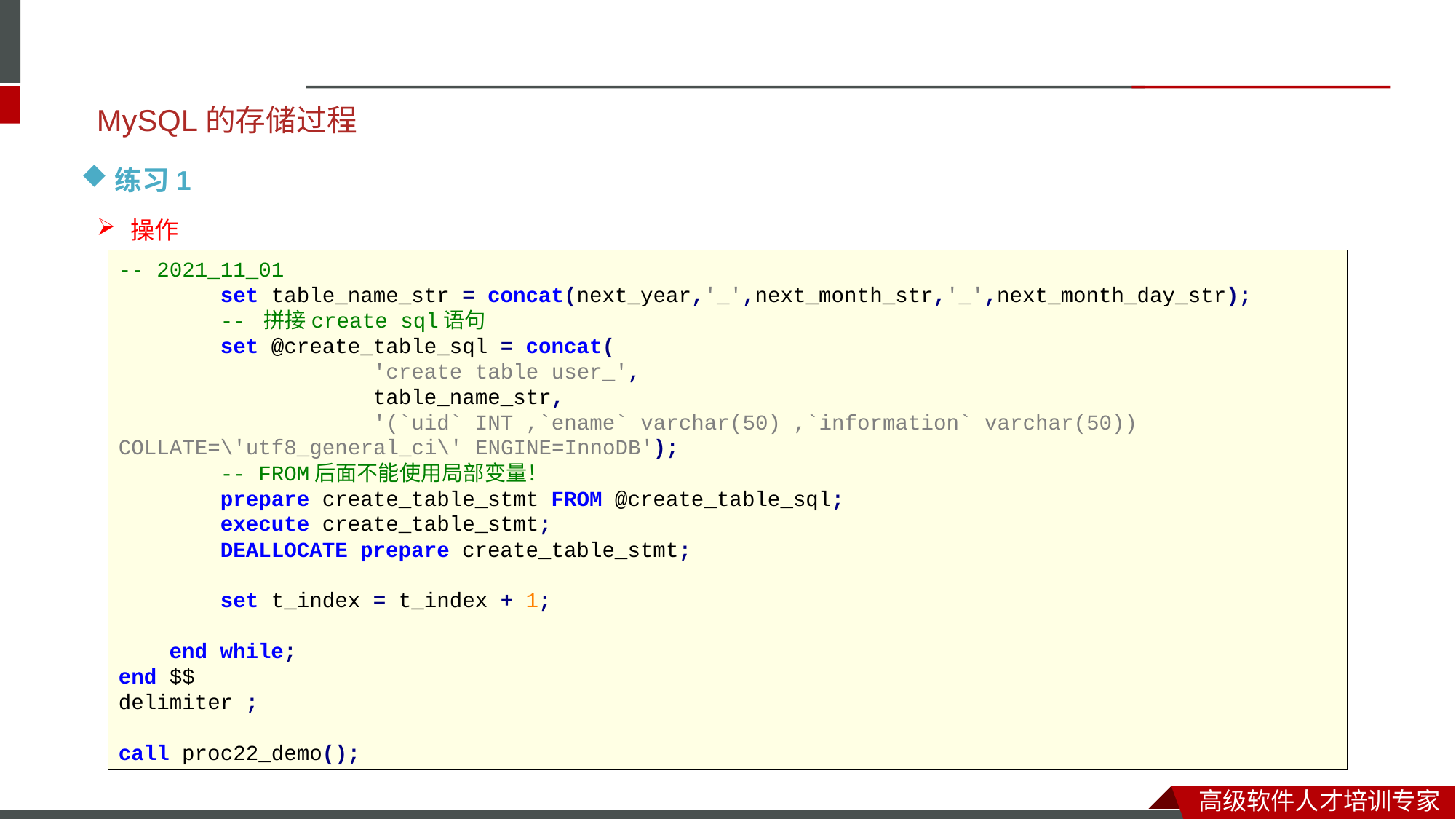

MySQL的存储过程
练习1
操作
-- 2021_11_01
        set table_name_str = concat(next_year,'_',next_month_str,'_',next_month_day_str);
        -- 拼接create sql语句
        set @create_table_sql = concat(
                    'create table user_',
                    table_name_str,
                    '(`uid` INT ,`ename` varchar(50) ,`information` varchar(50)) COLLATE=\'utf8_general_ci\' ENGINE=InnoDB');
        -- FROM后面不能使用局部变量！
        prepare create_table_stmt FROM @create_table_sql;
        execute create_table_stmt;
        DEALLOCATE prepare create_table_stmt;

        set t_index = t_index + 1;

    end while;
end $$
delimiter ;

call proc22_demo();